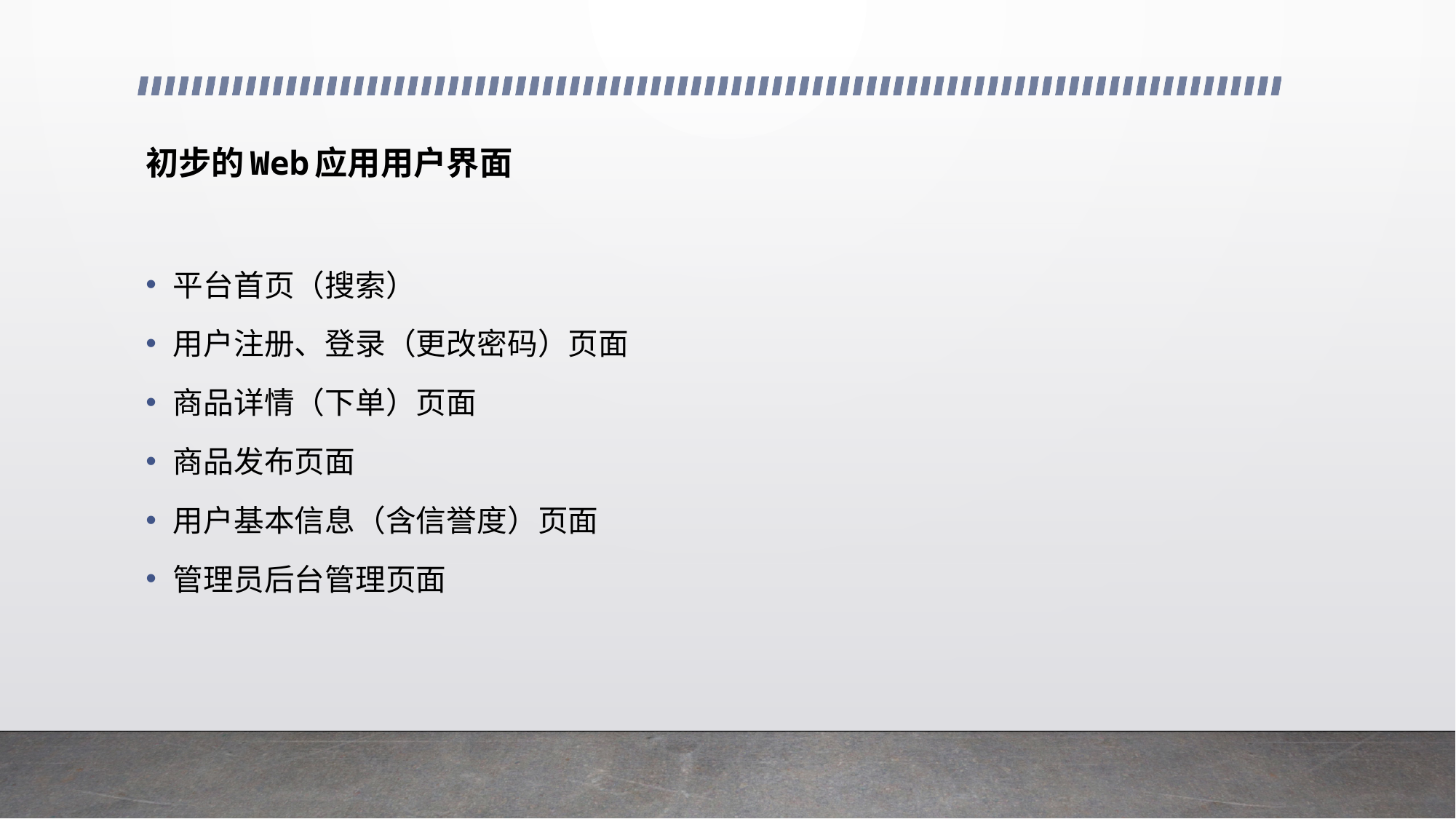

# 初步的Web应用用户界面
平台首页（搜索）
用户注册、登录（更改密码）页面
商品详情（下单）页面
商品发布页面
用户基本信息（含信誉度）页面
管理员后台管理页面